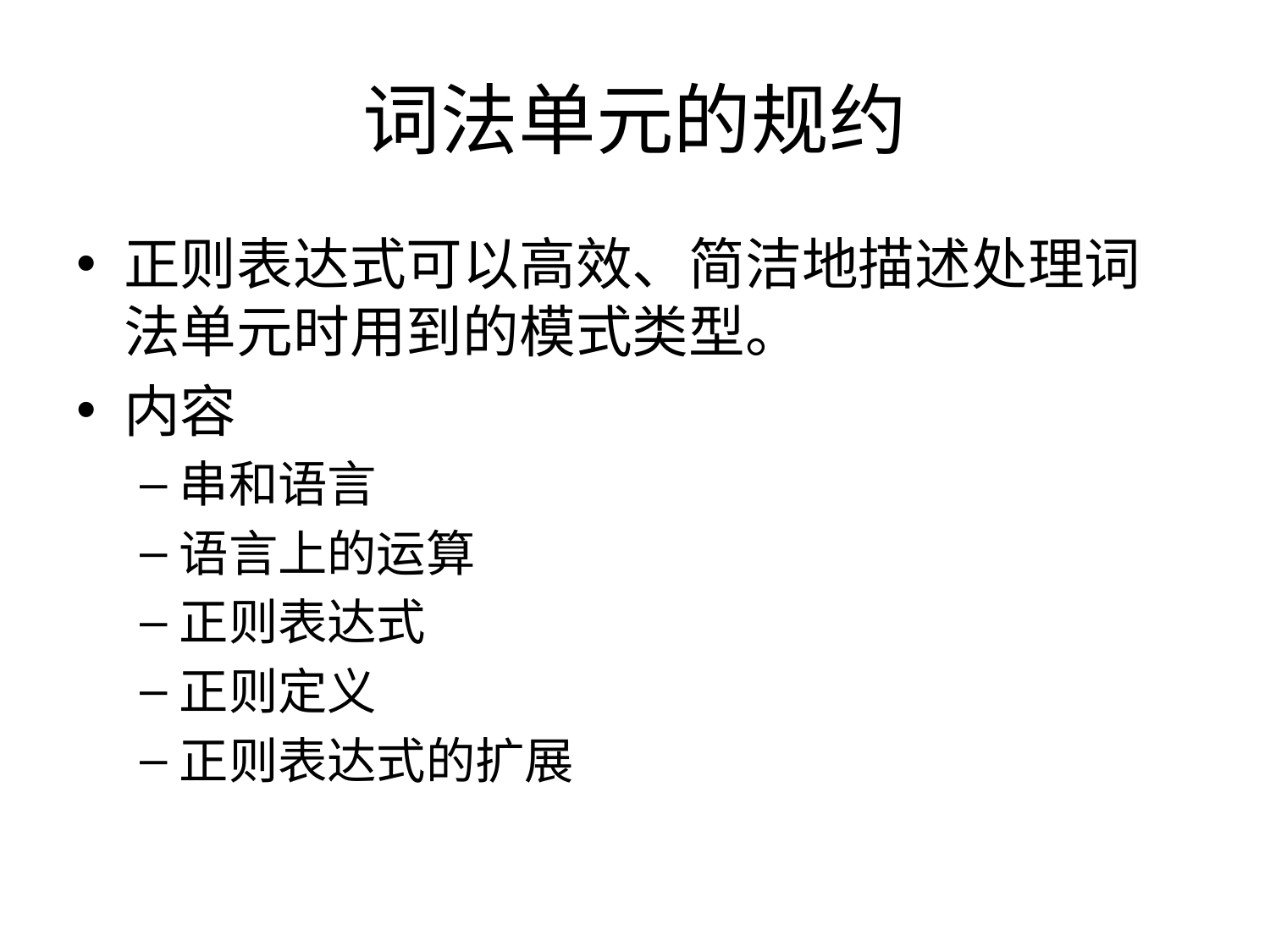

# 词法单元的规约
正则表达式可以高效、简洁地描述处理词法单元时用到的模式类型。
内容
串和语言
语言上的运算
正则表达式
正则定义
正则表达式的扩展